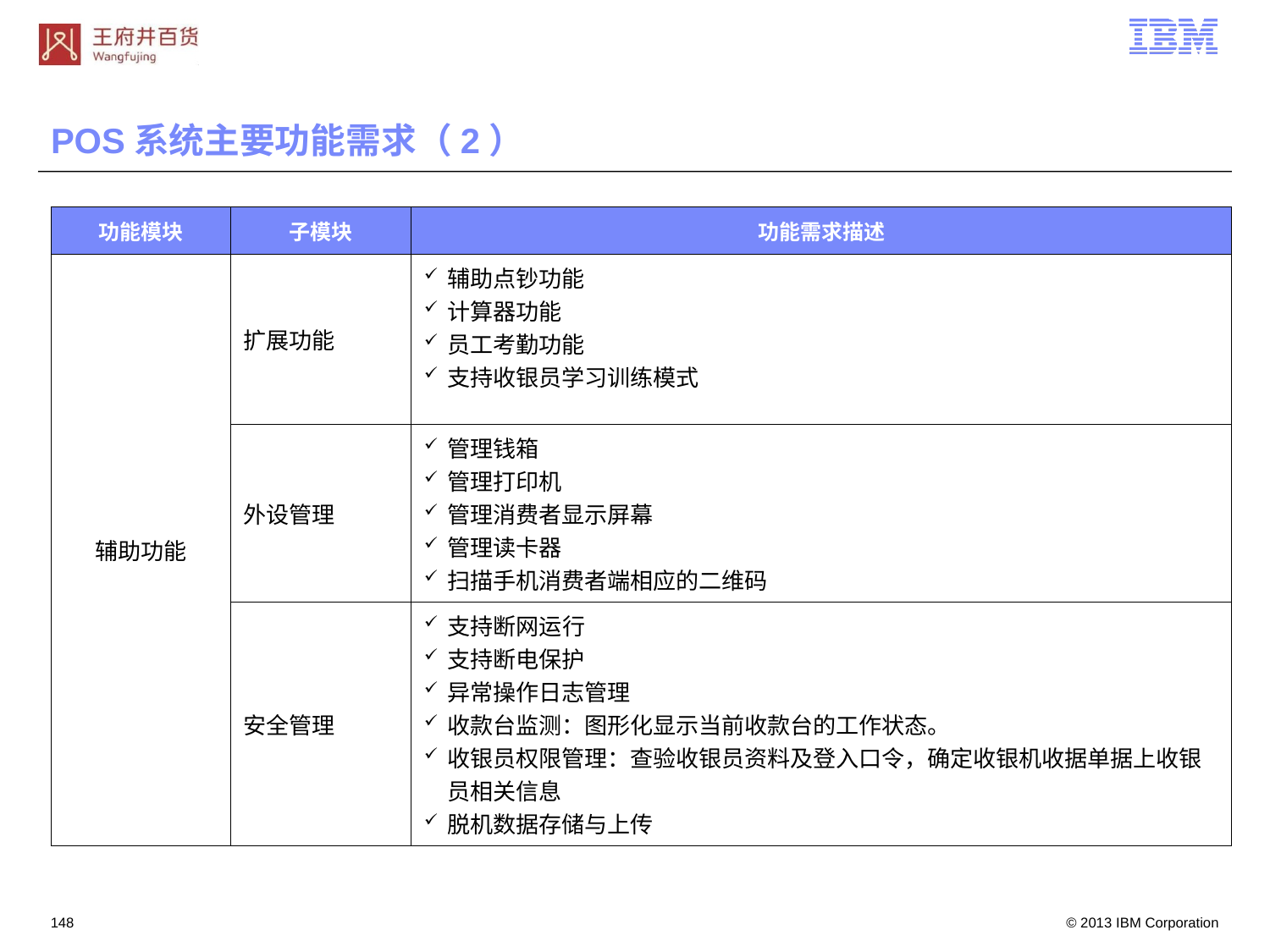

# POS系统主要功能需求（2）
| 功能模块 | 子模块 | 功能需求描述 |
| --- | --- | --- |
| 辅助功能 | 扩展功能 | 辅助点钞功能 计算器功能 员工考勤功能 支持收银员学习训练模式 |
|  | 外设管理 | 管理钱箱 管理打印机 管理消费者显示屏幕 管理读卡器 扫描手机消费者端相应的二维码 |
|  | 安全管理 | 支持断网运行 支持断电保护 异常操作日志管理 收款台监测：图形化显示当前收款台的工作状态。 收银员权限管理：查验收银员资料及登入口令，确定收银机收据单据上收银员相关信息 脱机数据存储与上传 |
148